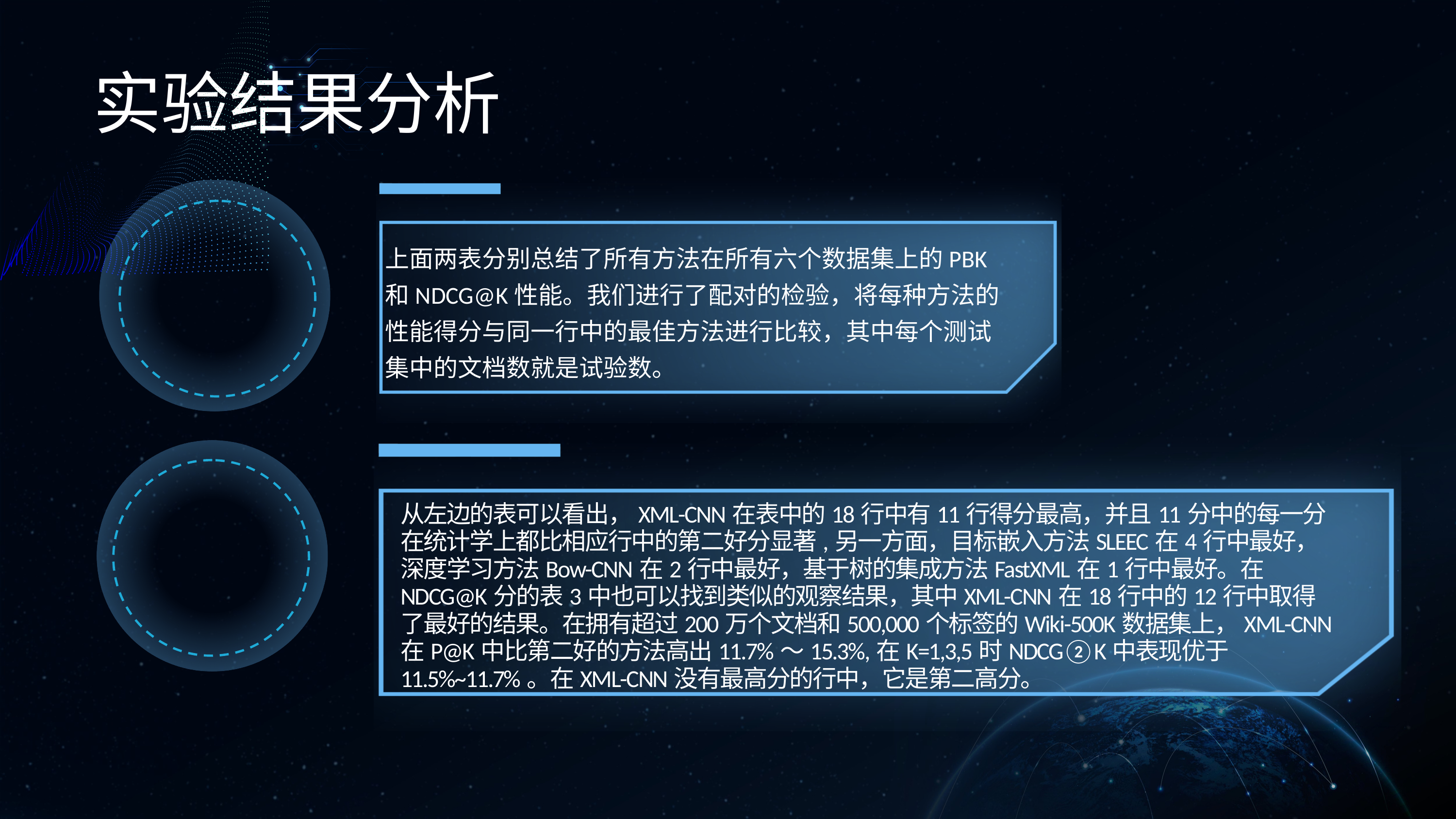

实验结果分析

上面两表分别总结了所有方法在所有六个数据集上的PBK和NDCG@K性能。我们进行了配对的检验，将每种方法的性能得分与同一行中的最佳方法进行比较，其中每个测试集中的文档数就是试验数。

从左边的表可以看出，XML-CNN在表中的18行中有11行得分最高，并且11分中的每一分在统计学上都比相应行中的第二好分显著,另一方面，目标嵌入方法SLEEC在4行中最好，深度学习方法Bow-CNN在2行中最好，基于树的集成方法FastXML在1行中最好。在NDCG@K分的表3中也可以找到类似的观察结果，其中XML-CNN在18行中的12行中取得了最好的结果。在拥有超过200万个文档和500,000个标签的Wiki-500K数据集上，XML-CNN在P@K中比第二好的方法高出11.7%～15.3%,在K=1,3,5时NDCG②K中表现优于11.5%~11.7%。在XML-CNN没有最高分的行中，它是第二高分。